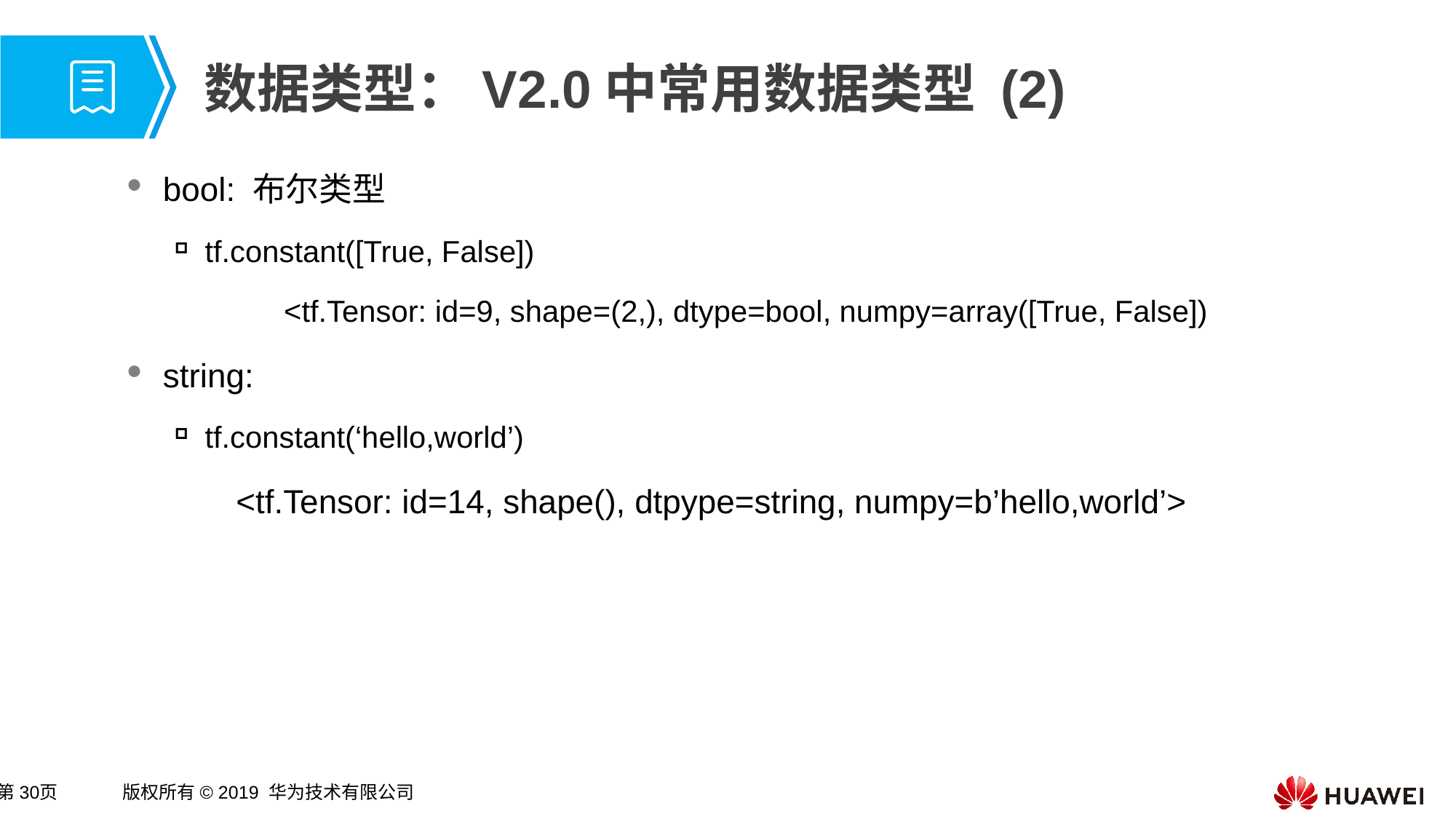

# 数据类型：V2.0中常用数据类型 (2)
bool: 布尔类型
tf.constant([True, False])
	<tf.Tensor: id=9, shape=(2,), dtype=bool, numpy=array([True, False])
string:
tf.constant(‘hello,world’)
	<tf.Tensor: id=14, shape(), dtpype=string, numpy=b’hello,world’>